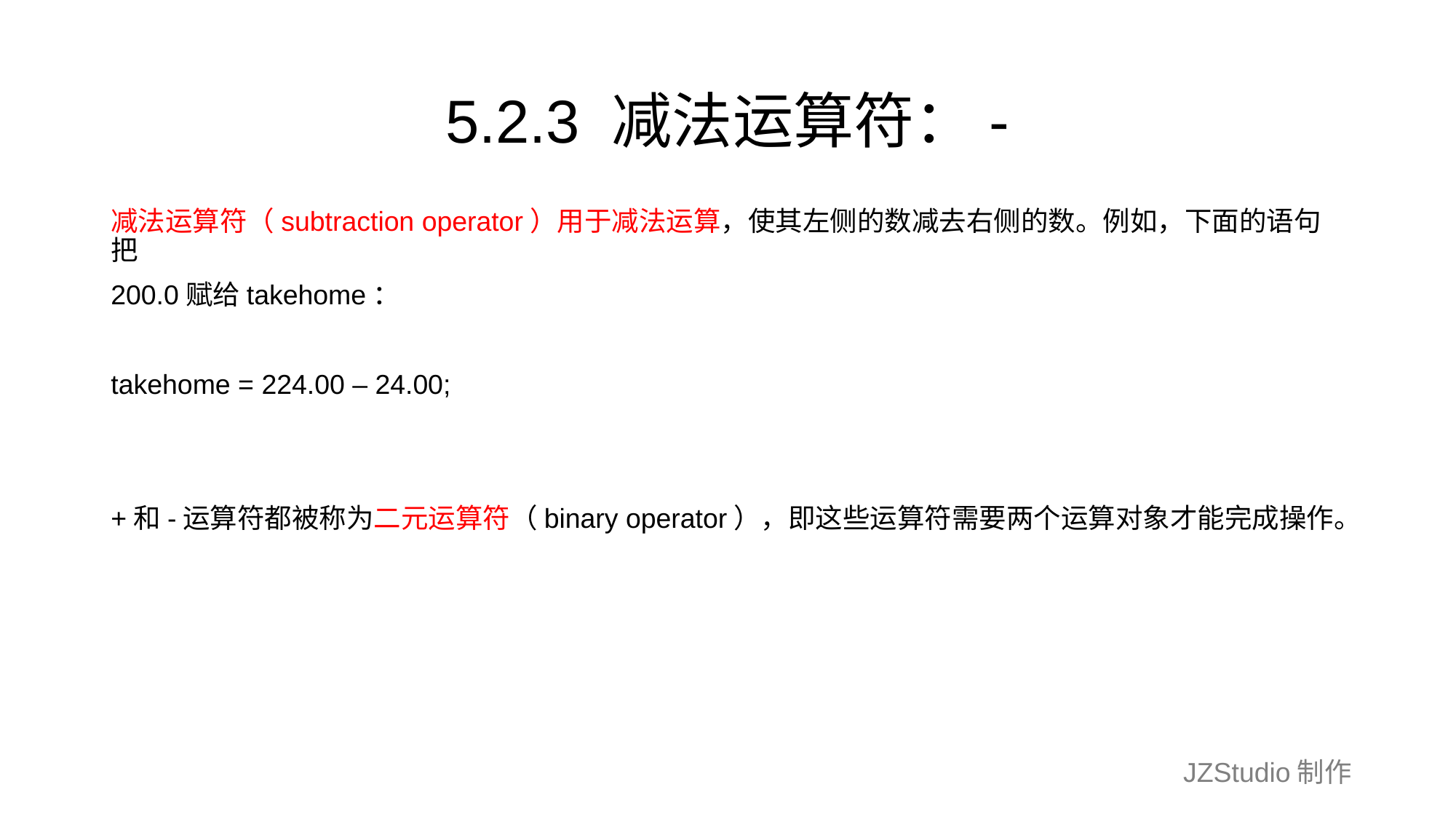

# 5.2.3 减法运算符：-
减法运算符（subtraction operator）用于减法运算，使其左侧的数减去右侧的数。例如，下面的语句把
200.0赋给takehome：

takehome = 224.00 – 24.00;

+和-运算符都被称为二元运算符（binary operator），即这些运算符需要两个运算对象才能完成操作。